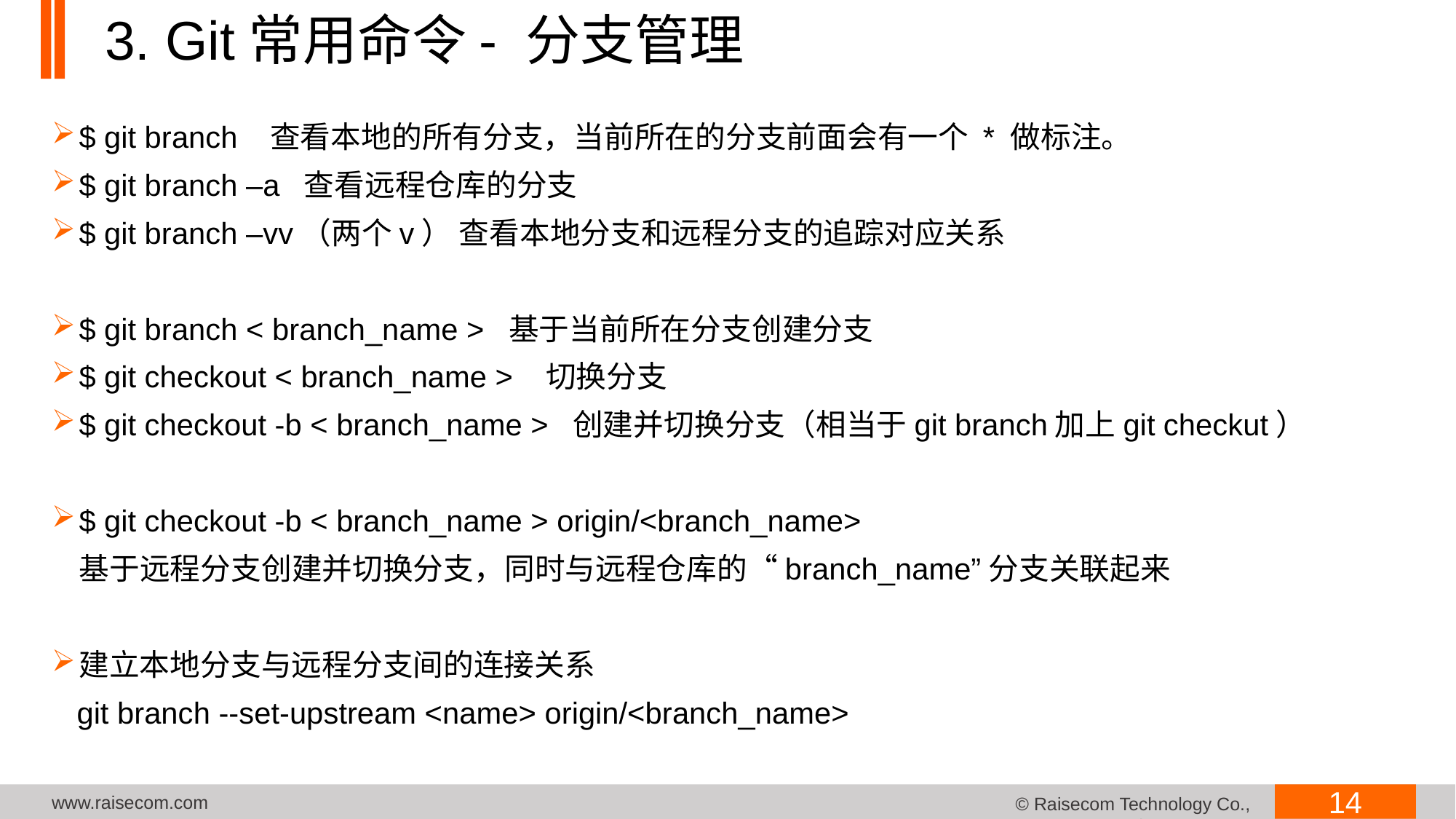

# 3. Git常用命令- 分支管理
$ git branch   查看本地的所有分支，当前所在的分支前面会有一个 * 做标注。
$ git branch –a  查看远程仓库的分支
$ git branch –vv（两个v） 查看本地分支和远程分支的追踪对应关系

$ git branch < branch_name >  基于当前所在分支创建分支
$ git checkout < branch_name >   切换分支
$ git checkout -b < branch_name >  创建并切换分支（相当于git branch加上git checkut）

$ git checkout -b < branch_name > origin/<branch_name>
   基于远程分支创建并切换分支，同时与远程仓库的“branch_name”分支关联起来

建立本地分支与远程分支间的连接关系
   git branch --set-upstream <name> origin/<branch_name>